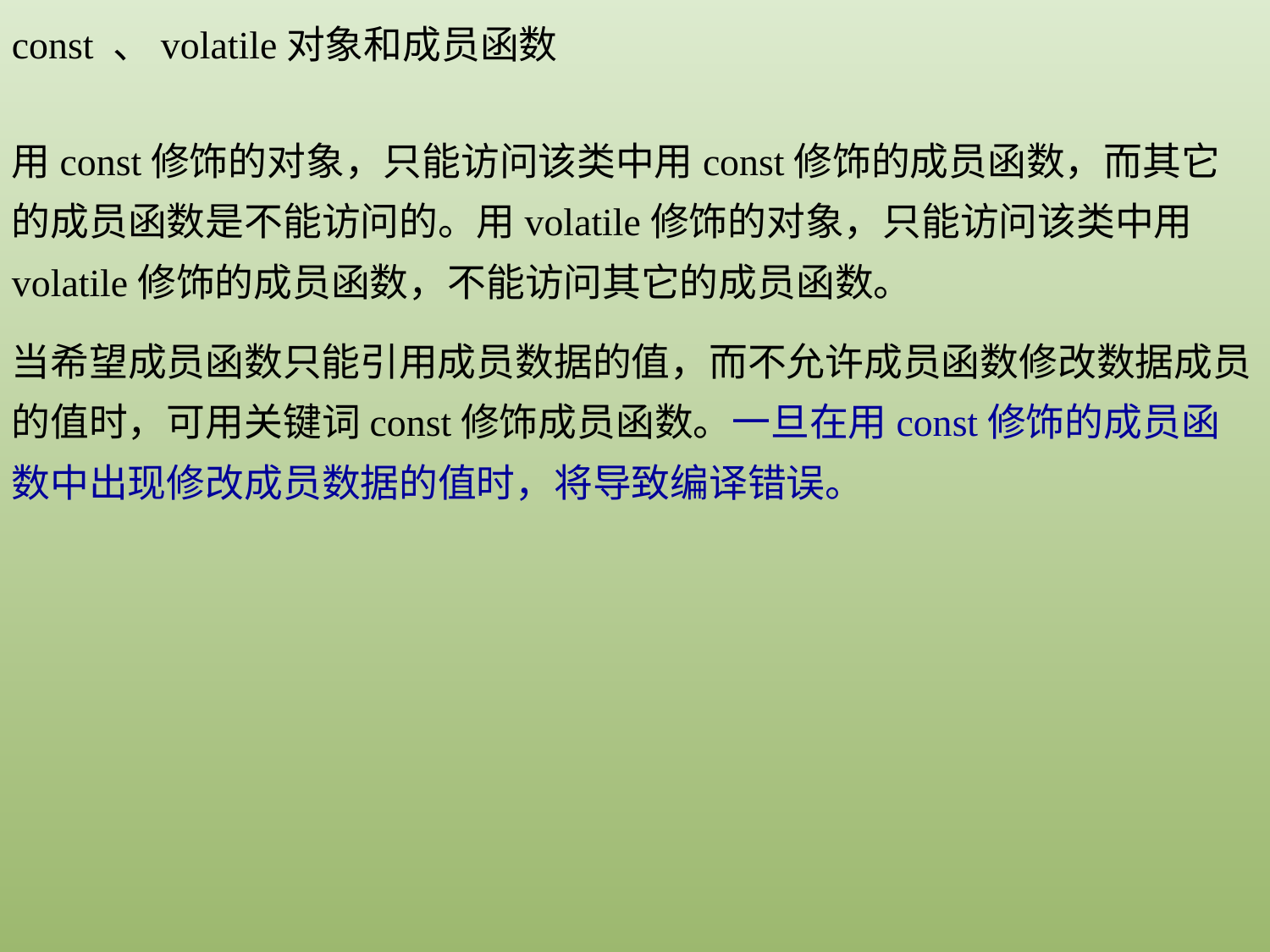

const 、volatile对象和成员函数
用const修饰的对象，只能访问该类中用const修饰的成员函数，而其它的成员函数是不能访问的。用volatile修饰的对象，只能访问该类中用volatile修饰的成员函数，不能访问其它的成员函数。
当希望成员函数只能引用成员数据的值，而不允许成员函数修改数据成员的值时，可用关键词const修饰成员函数。一旦在用const修饰的成员函数中出现修改成员数据的值时，将导致编译错误。
827